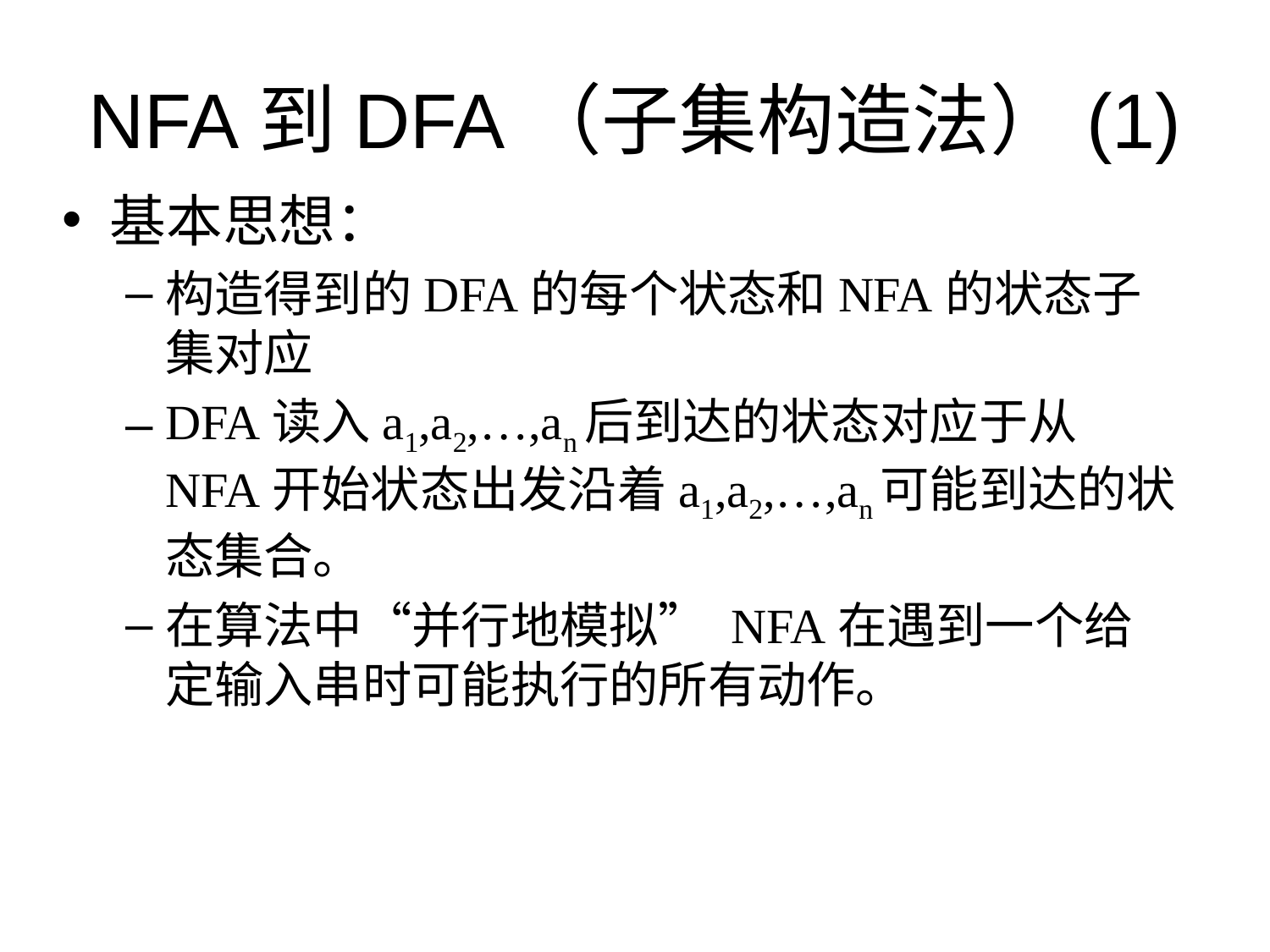

# NFA到DFA（子集构造法）(1)
基本思想：
构造得到的DFA的每个状态和NFA的状态子集对应
DFA读入a1,a2,…,an后到达的状态对应于从NFA开始状态出发沿着a1,a2,…,an可能到达的状态集合。
在算法中“并行地模拟” NFA在遇到一个给定输入串时可能执行的所有动作。